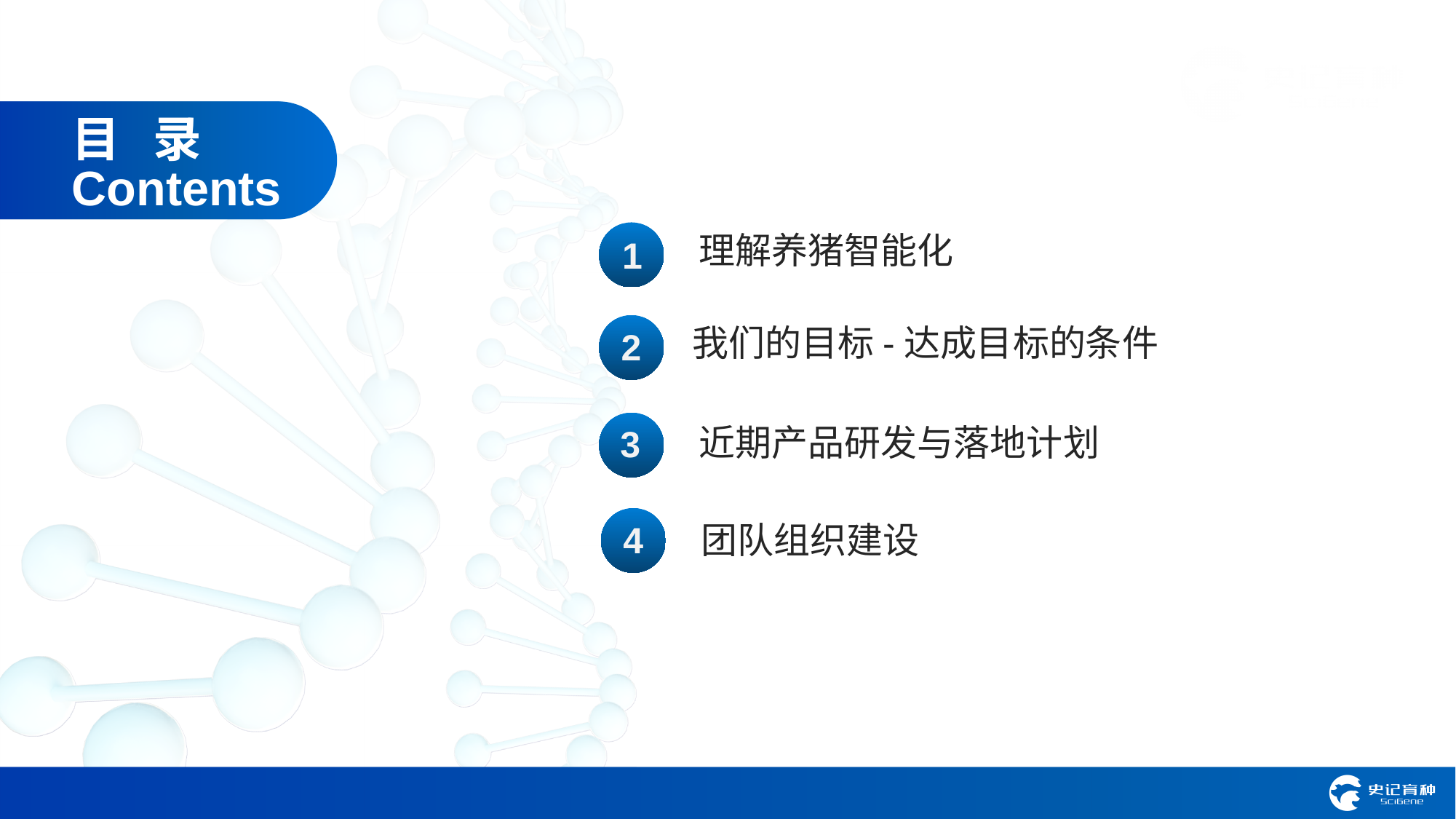

目   录
Contents

理解养猪智能化
1

2
我们的目标-达成目标的条件

3
近期产品研发与落地计划

4
团队组织建设